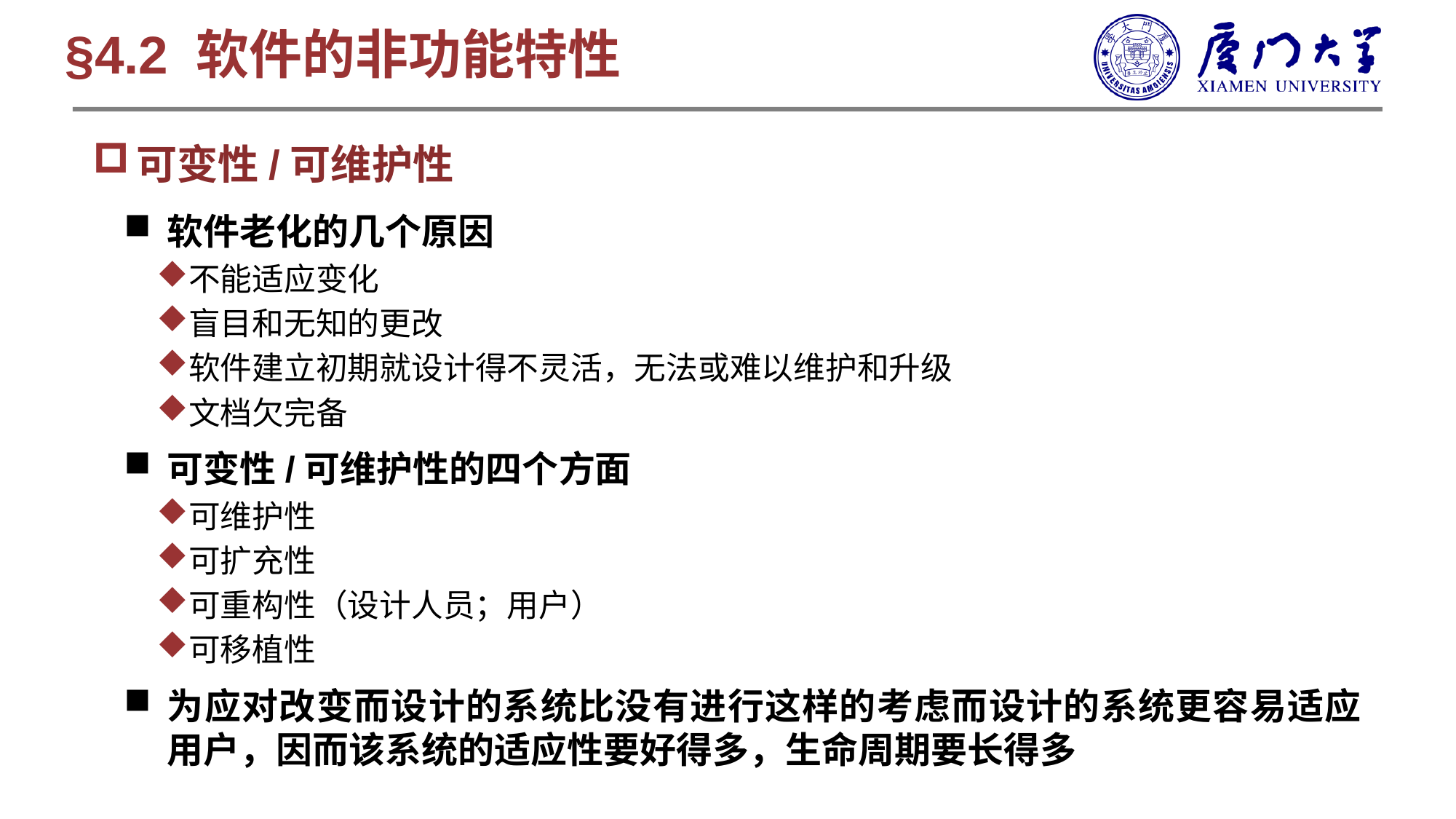

§4.2 软件的非功能特性
可变性/可维护性
软件老化的几个原因
不能适应变化
盲目和无知的更改
软件建立初期就设计得不灵活，无法或难以维护和升级
文档欠完备
可变性/可维护性的四个方面
可维护性
可扩充性
可重构性（设计人员；用户）
可移植性
为应对改变而设计的系统比没有进行这样的考虑而设计的系统更容易适应用户，因而该系统的适应性要好得多，生命周期要长得多